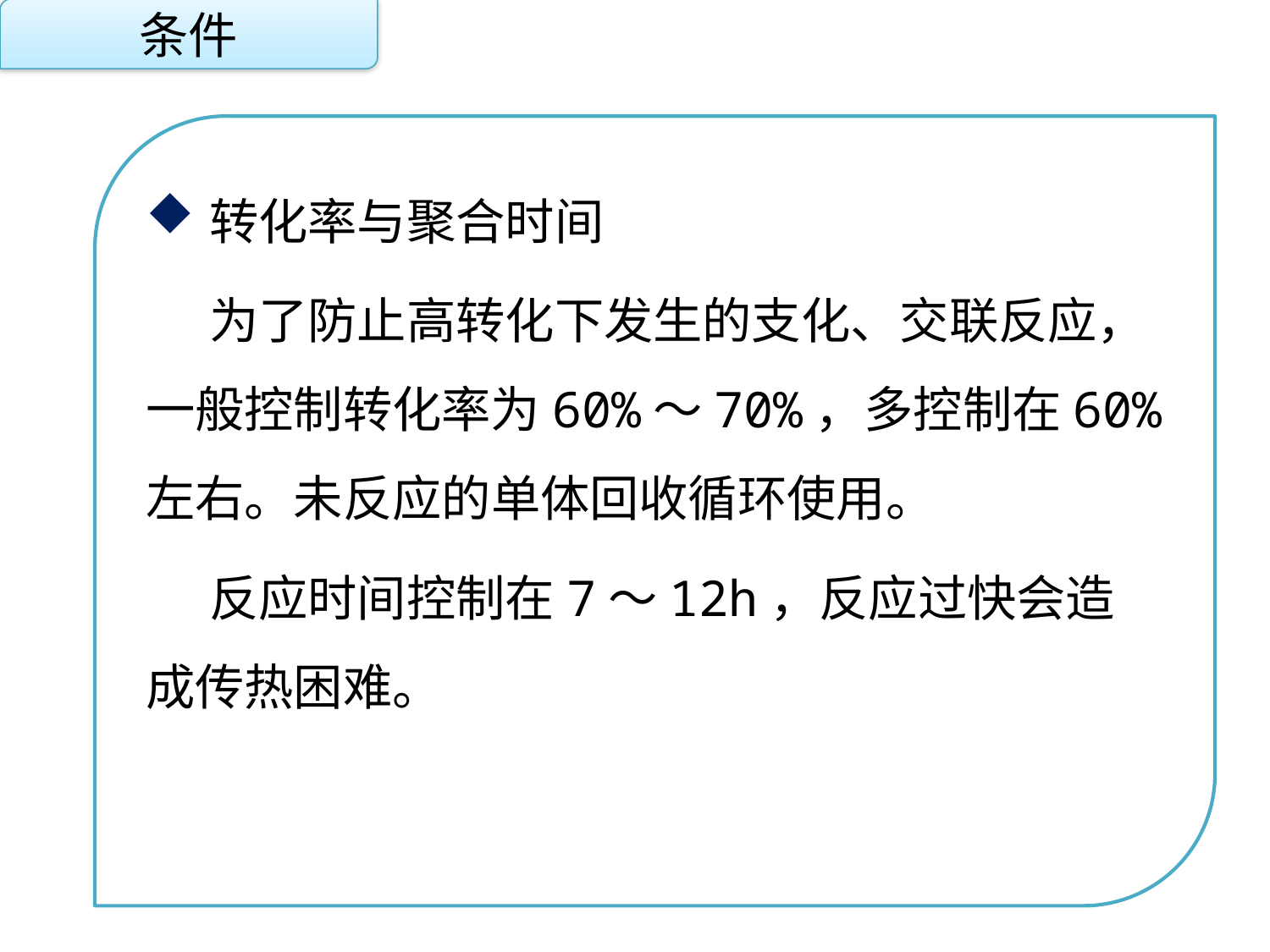

条件
转化率与聚合时间
为了防止高转化下发生的支化、交联反应，一般控制转化率为60%～70%，多控制在60%左右。未反应的单体回收循环使用。
反应时间控制在7～12h，反应过快会造成传热困难。
点击添加文本
点击添加文本
点击添加文本
点击添加文本